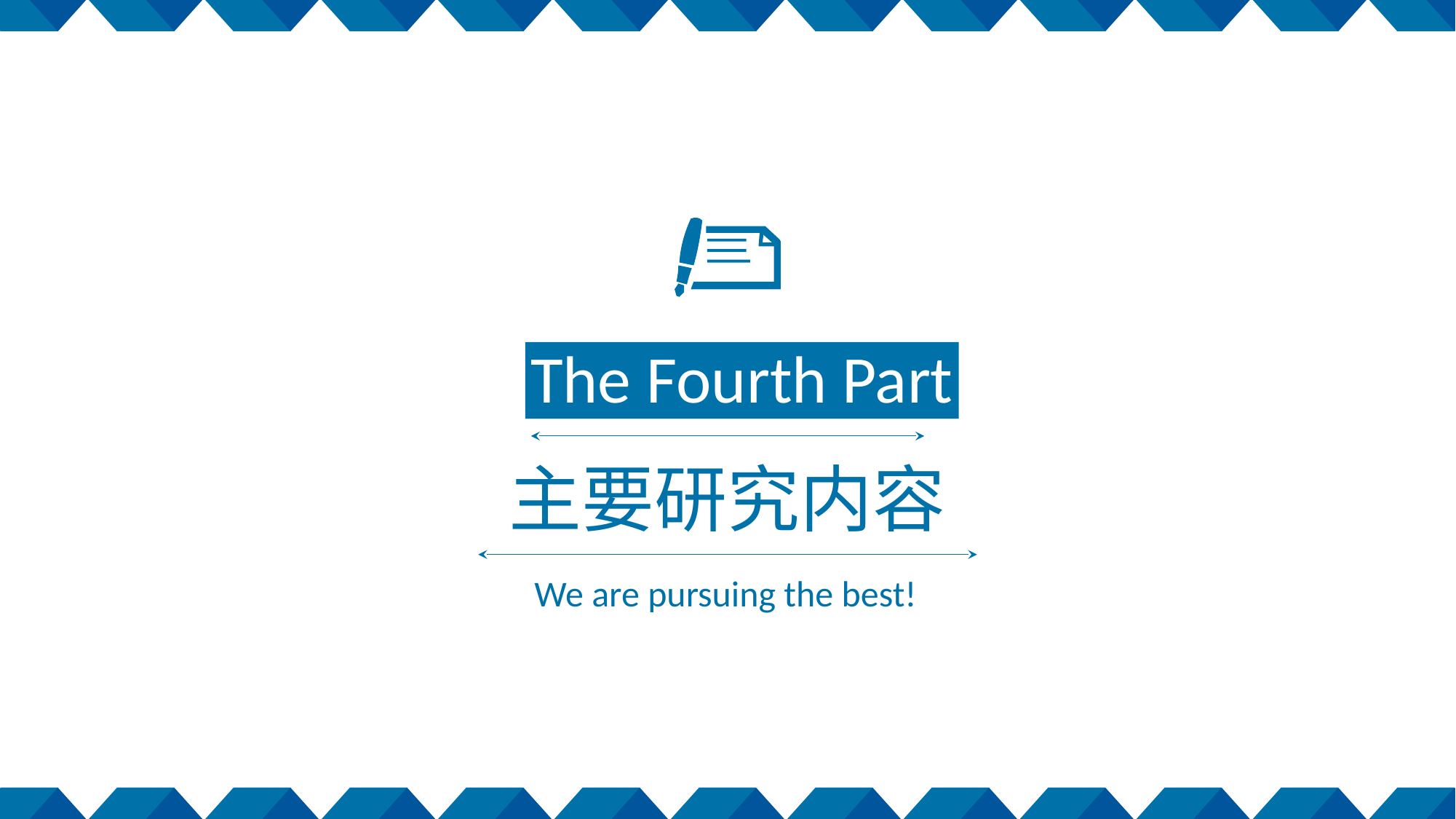

The Fourth Part

主要研究内容
We are pursuing the best!